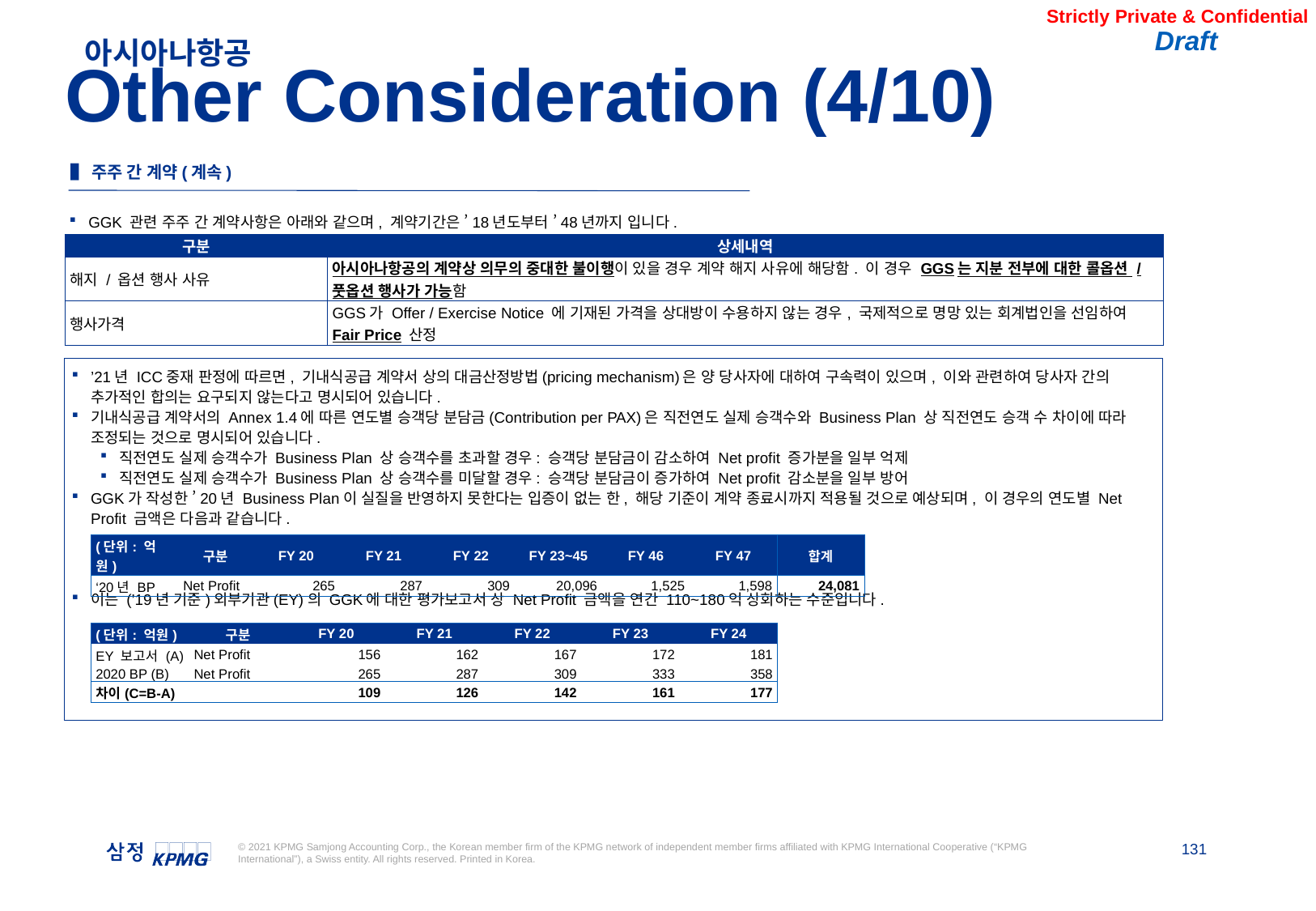

아시아나항공
Other Consideration (4/10)
▌주주 간 계약(계속)

GGK 관련 주주 간 계약사항은 아래와 같으며, 계약기간은 ’18년도부터 ’48년까지 입니다.
| 구분 | 상세내역 |
| --- | --- |
| 해지 / 옵션 행사 사유 | 아시아나항공의 계약상 의무의 중대한 불이행이 있을 경우 계약 해지 사유에 해당함. 이 경우 GGS는 지분 전부에 대한 콜옵션 / 풋옵션 행사가 가능함 |
| 행사가격 | GGS가 Offer / Exercise Notice 에 기재된 가격을 상대방이 수용하지 않는 경우, 국제적으로 명망 있는 회계법인을 선임하여 Fair Price 산정 |
’21년 ICC중재 판정에 따르면, 기내식공급 계약서 상의 대금산정방법(pricing mechanism)은 양 당사자에 대하여 구속력이 있으며, 이와 관련하여 당사자 간의 추가적인 합의는 요구되지 않는다고 명시되어 있습니다.
기내식공급 계약서의 Annex 1.4에 따른 연도별 승객당 분담금(Contribution per PAX)은 직전연도 실제 승객수와 Business Plan 상 직전연도 승객 수 차이에 따라 조정되는 것으로 명시되어 있습니다.
직전연도 실제 승객수가 Business Plan 상 승객수를 초과할 경우: 승객당 분담금이 감소하여 Net profit 증가분을 일부 억제
직전연도 실제 승객수가 Business Plan 상 승객수를 미달할 경우: 승객당 분담금이 증가하여 Net profit 감소분을 일부 방어
GGK가 작성한 ’20년 Business Plan이 실질을 반영하지 못한다는 입증이 없는 한, 해당 기준이 계약 종료시까지 적용될 것으로 예상되며, 이 경우의 연도별 Net Profit 금액은 다음과 같습니다.

이는 (’19년 기준)외부기관(EY)의 GGK에 대한 평가보고서 상 Net Profit 금액을 연간 110~180억 상회하는 수준입니다.

| (단위: 억원) | 구분 | FY 20 | FY 21 | FY 22 | FY 23~45 | FY 46 | FY 47 | 합계 |
| --- | --- | --- | --- | --- | --- | --- | --- | --- |
| ‘20년 BP | Net Profit | 265 | 287 | 309 | 20,096 | 1,525 | 1,598 | 24,081 |
| (단위: 억원) | 구분 | FY 20 | FY 21 | FY 22 | FY 23 | FY 24 |
| --- | --- | --- | --- | --- | --- | --- |
| EY 보고서 (A) | Net Profit | 156 | 162 | 167 | 172 | 181 |
| 2020 BP (B) | Net Profit | 265 | 287 | 309 | 333 | 358 |
| 차이(C=B-A) |  | 109 | 126 | 142 | 161 | 177 |